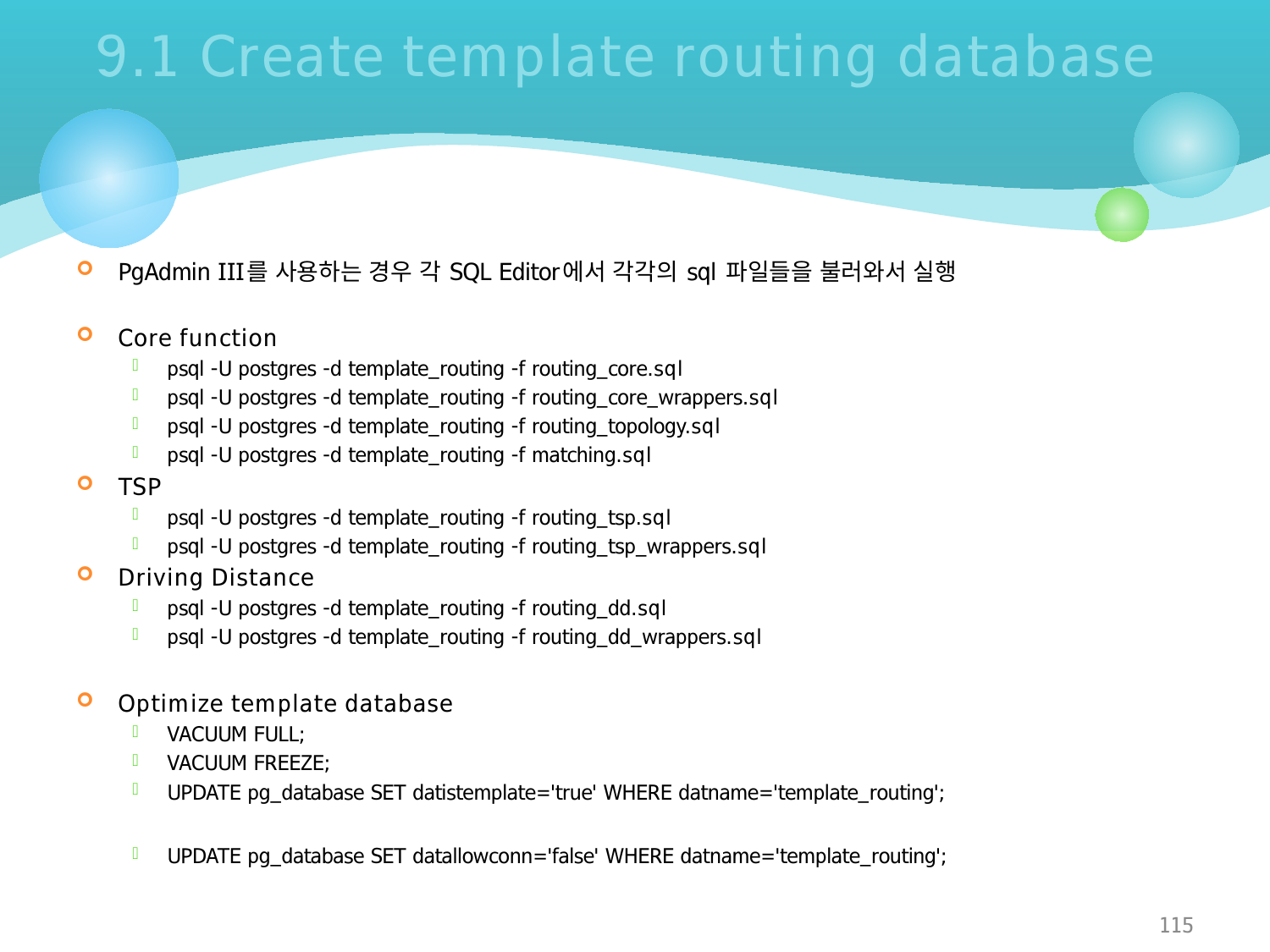

# 9.1 Create template routing database
PgAdmin III를 사용하는 경우 각 SQL Editor에서 각각의 sql 파일들을 불러와서 실행

Core function
psql -U postgres -d template_routing -f routing_core.sql
psql -U postgres -d template_routing -f routing_core_wrappers.sql
psql -U postgres -d template_routing -f routing_topology.sql
psql -U postgres -d template_routing -f matching.sql
TSP
psql -U postgres -d template_routing -f routing_tsp.sql
psql -U postgres -d template_routing -f routing_tsp_wrappers.sql
Driving Distance
psql -U postgres -d template_routing -f routing_dd.sql
psql -U postgres -d template_routing -f routing_dd_wrappers.sql

Optimize template database
VACUUM FULL;
VACUUM FREEZE;
UPDATE pg_database SET datistemplate='true' WHERE datname='template_routing';

UPDATE pg_database SET datallowconn='false' WHERE datname='template_routing';

115